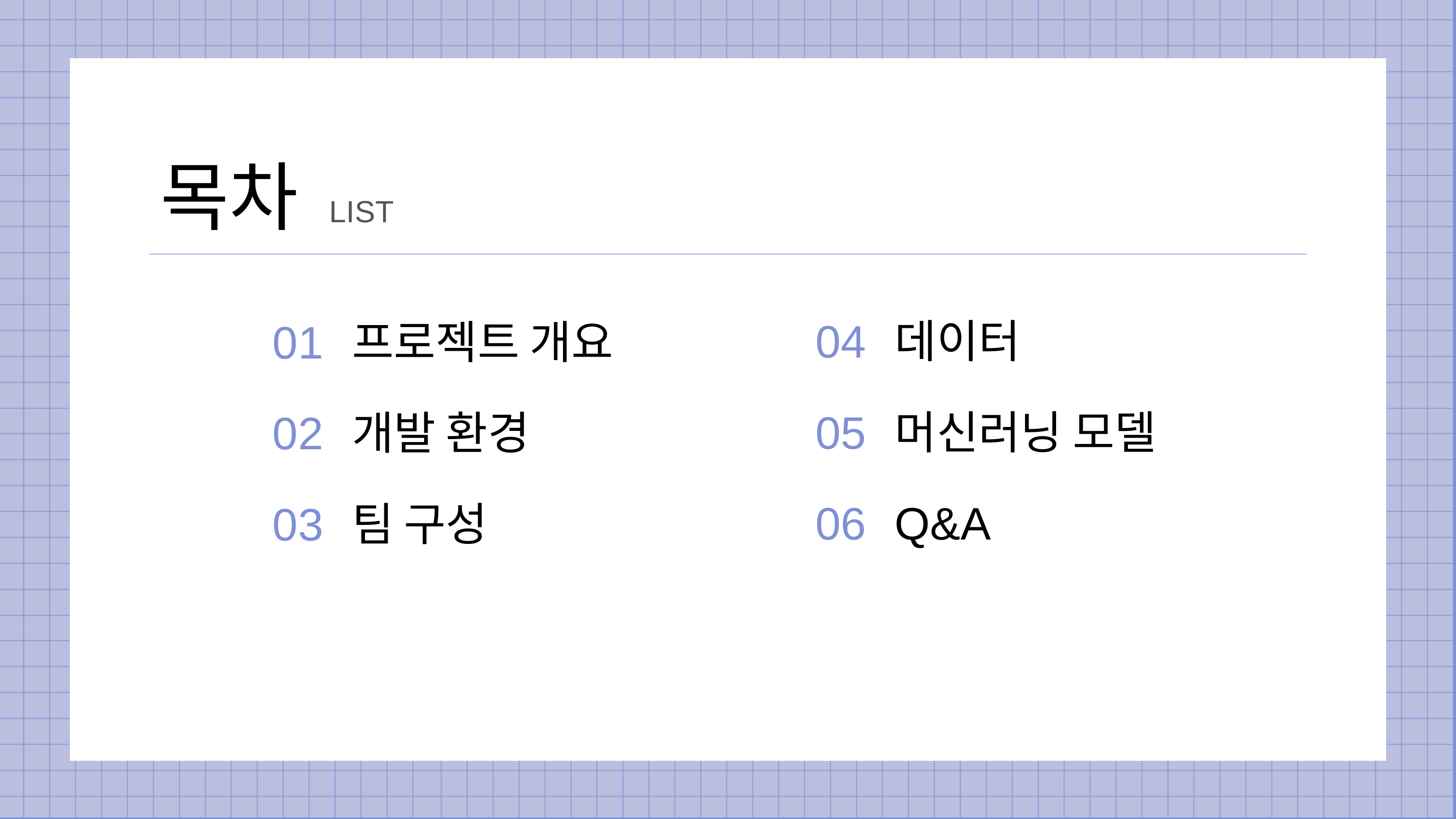

목차
LIST

04
05
06
데이터
머신러닝 모델
Q&A
01
02
03
프로젝트 개요
개발 환경
팀 구성